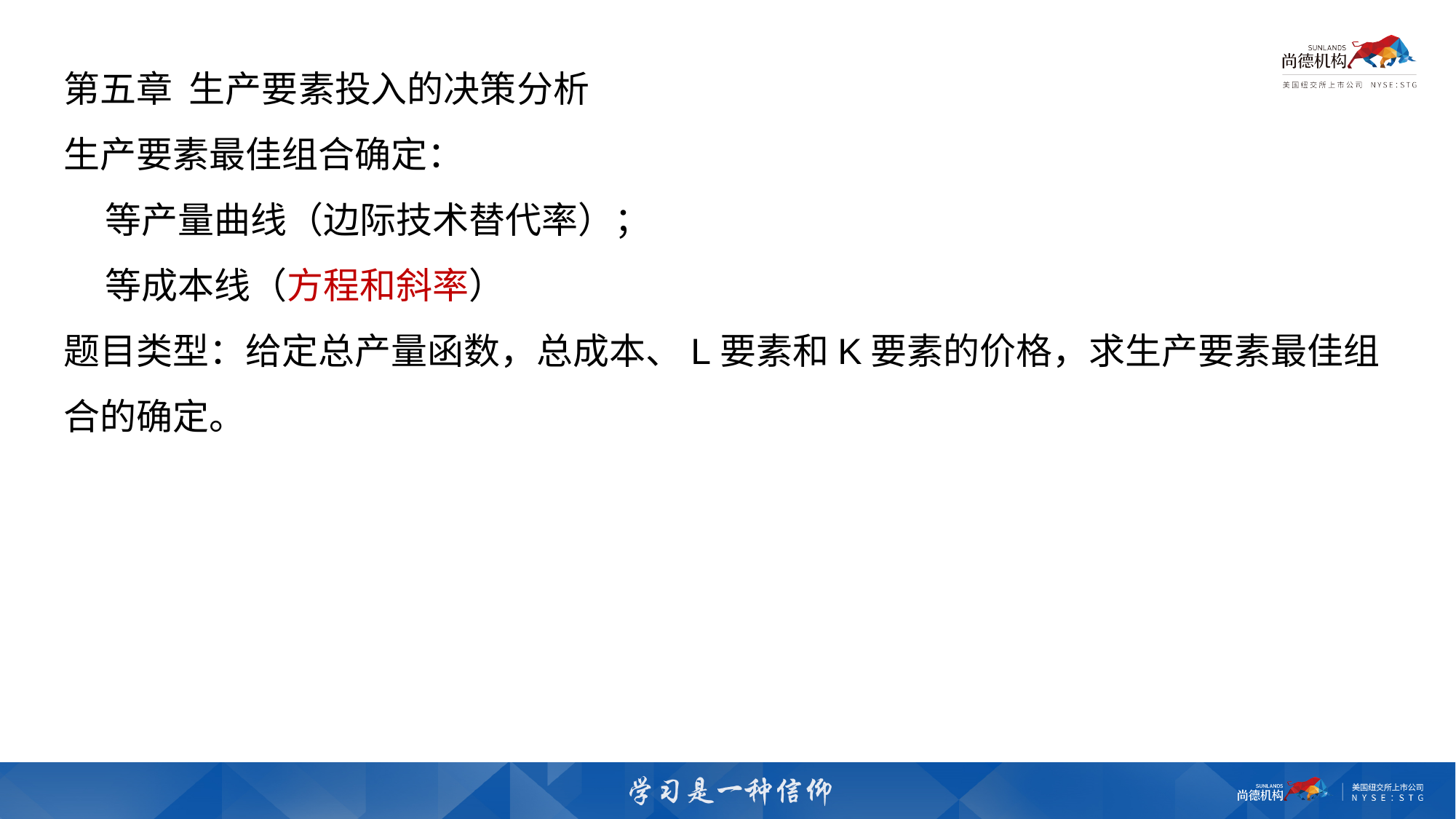

第五章  生产要素投入的决策分析
生产要素最佳组合确定：
    等产量曲线（边际技术替代率）；
    等成本线（方程和斜率）
题目类型：给定总产量函数，总成本、L要素和K要素的价格，求生产要素最佳组合的确定。